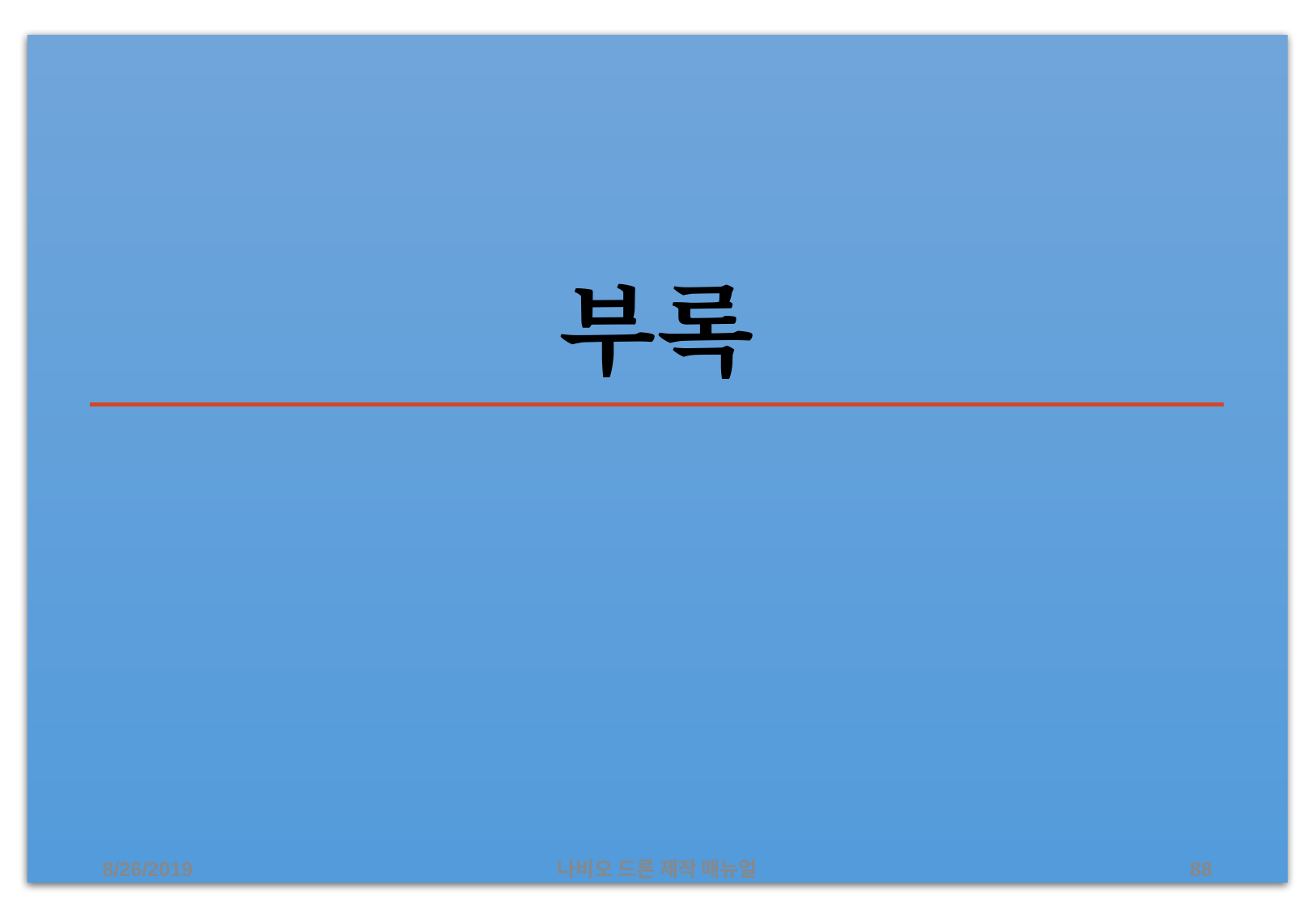

# 부록

8/26/2019
나비오 드론 제작 매뉴얼
88